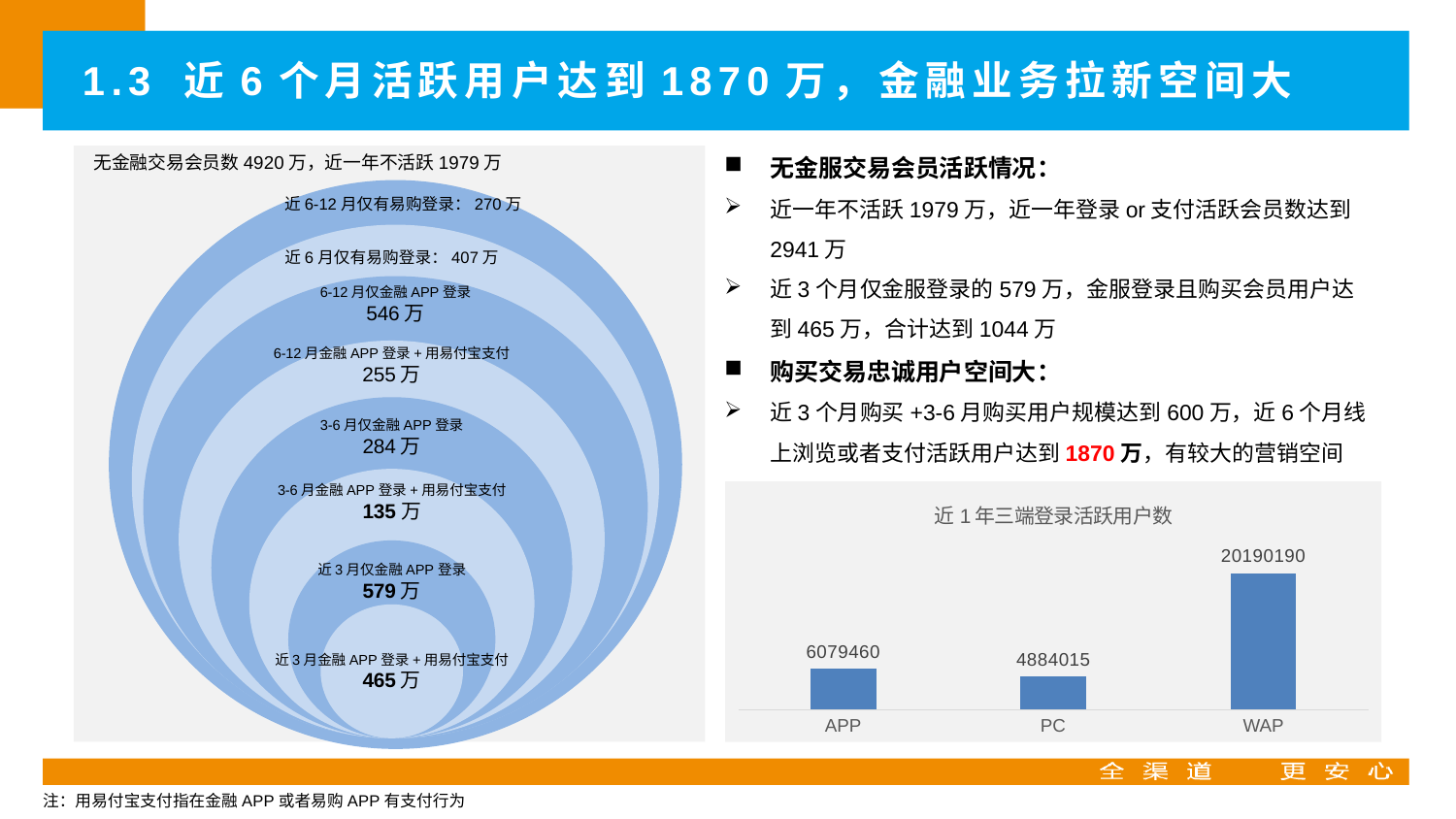

1.3 近6个月活跃用户达到1870万，金融业务拉新空间大
无金服交易会员活跃情况：
近一年不活跃1979万，近一年登录or支付活跃会员数达到2941万
近3个月仅金服登录的579万，金服登录且购买会员用户达到465万，合计达到1044万
购买交易忠诚用户空间大：
近3个月购买+3-6月购买用户规模达到600万，近6个月线上浏览或者支付活跃用户达到1870万，有较大的营销空间
无金融交易会员数4920万，近一年不活跃1979万

近6-12月仅有易购登录：270万

近6月仅有易购登录：407万
6-12月仅金融APP登录
546万

6-12月金融APP登录+用易付宝支付
255万

3-6月仅金融APP登录
284万

3-6月金融APP登录+用易付宝支付
135万

### Chart: 近1年三端登录活跃用户数

| Category | 数量 |
|---|---|
| APP | 6079460.0 |
| PC | 4884015.0 |
| WAP | 20190190.0 |
近3月仅金融APP登录
579万

近3月金融APP登录+用易付宝支付
465万
注：用易付宝支付指在金融APP或者易购APP有支付行为